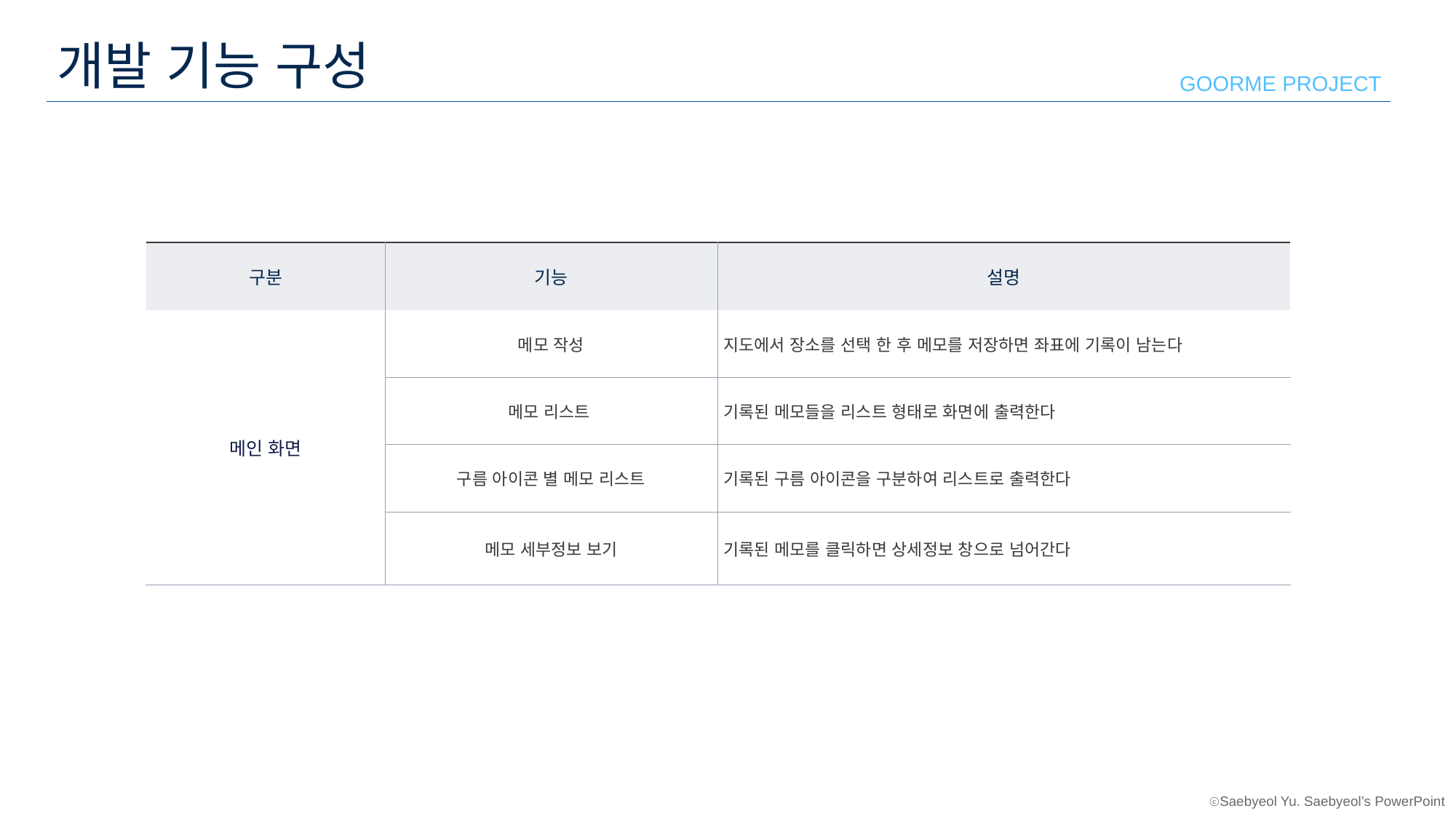

개발 기능 구성
GOORME PROJECT
| 구분 | 기능 | 설명 |
| --- | --- | --- |
| 메인 화면 | 메모 작성 | 지도에서 장소를 선택 한 후 메모를 저장하면 좌표에 기록이 남는다 |
|  | 메모 리스트 | 기록된 메모들을 리스트 형태로 화면에 출력한다 |
|  | 구름 아이콘 별 메모 리스트 | 기록된 구름 아이콘을 구분하여 리스트로 출력한다 |
|  | 메모 세부정보 보기 | 기록된 메모를 클릭하면 상세정보 창으로 넘어간다 |